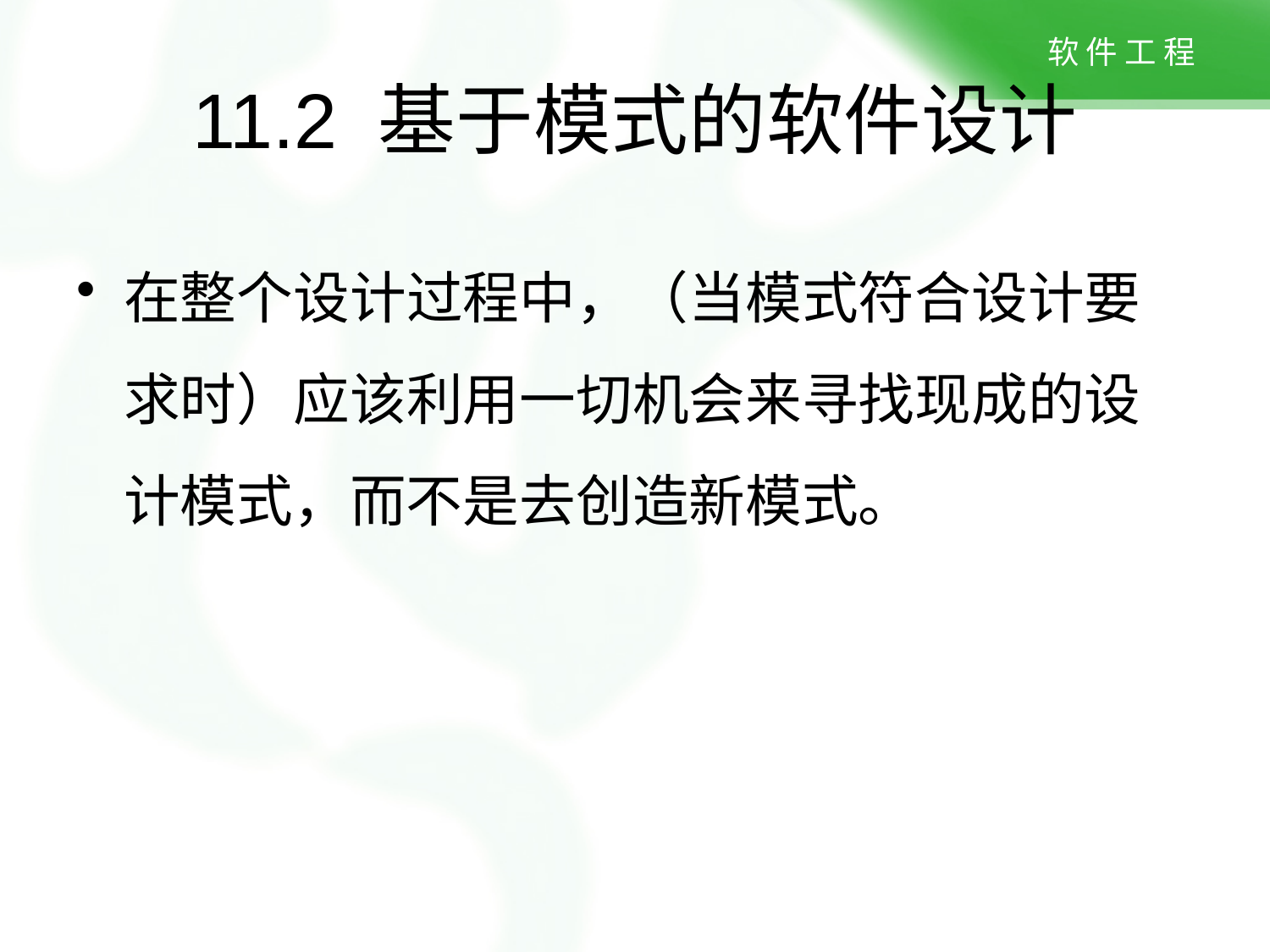

# 11.2 基于模式的软件设计
在整个设计过程中，（当模式符合设计要求时）应该利用一切机会来寻找现成的设计模式，而不是去创造新模式。